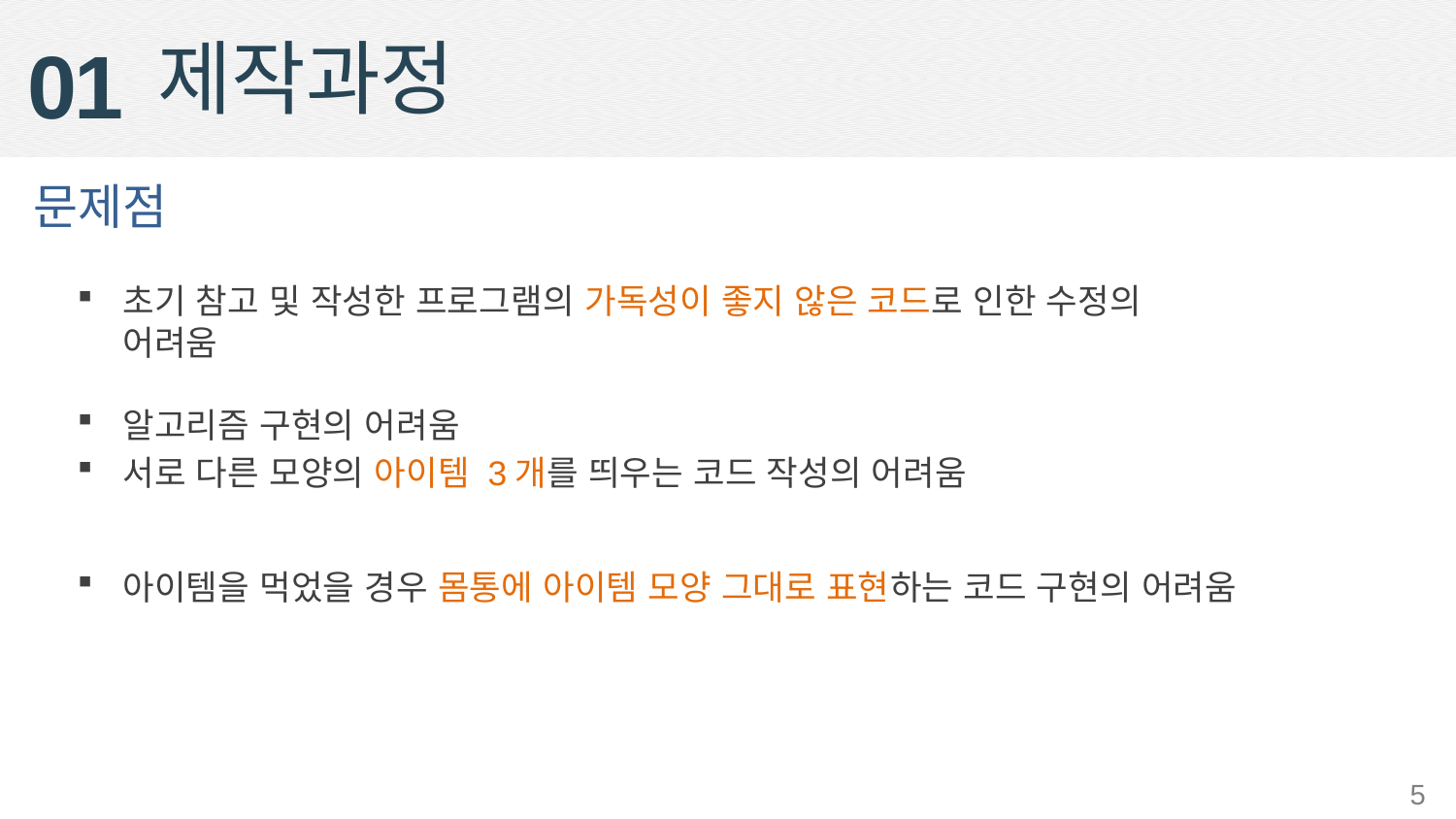

제작과정
01
문제점
초기 참고 및 작성한 프로그램의 가독성이 좋지 않은 코드로 인한 수정의 어려움

알고리즘 구현의 어려움

서로 다른 모양의 아이템 3개를 띄우는 코드 작성의 어려움
아이템을 먹었을 경우 몸통에 아이템 모양 그대로 표현하는 코드 구현의 어려움
5